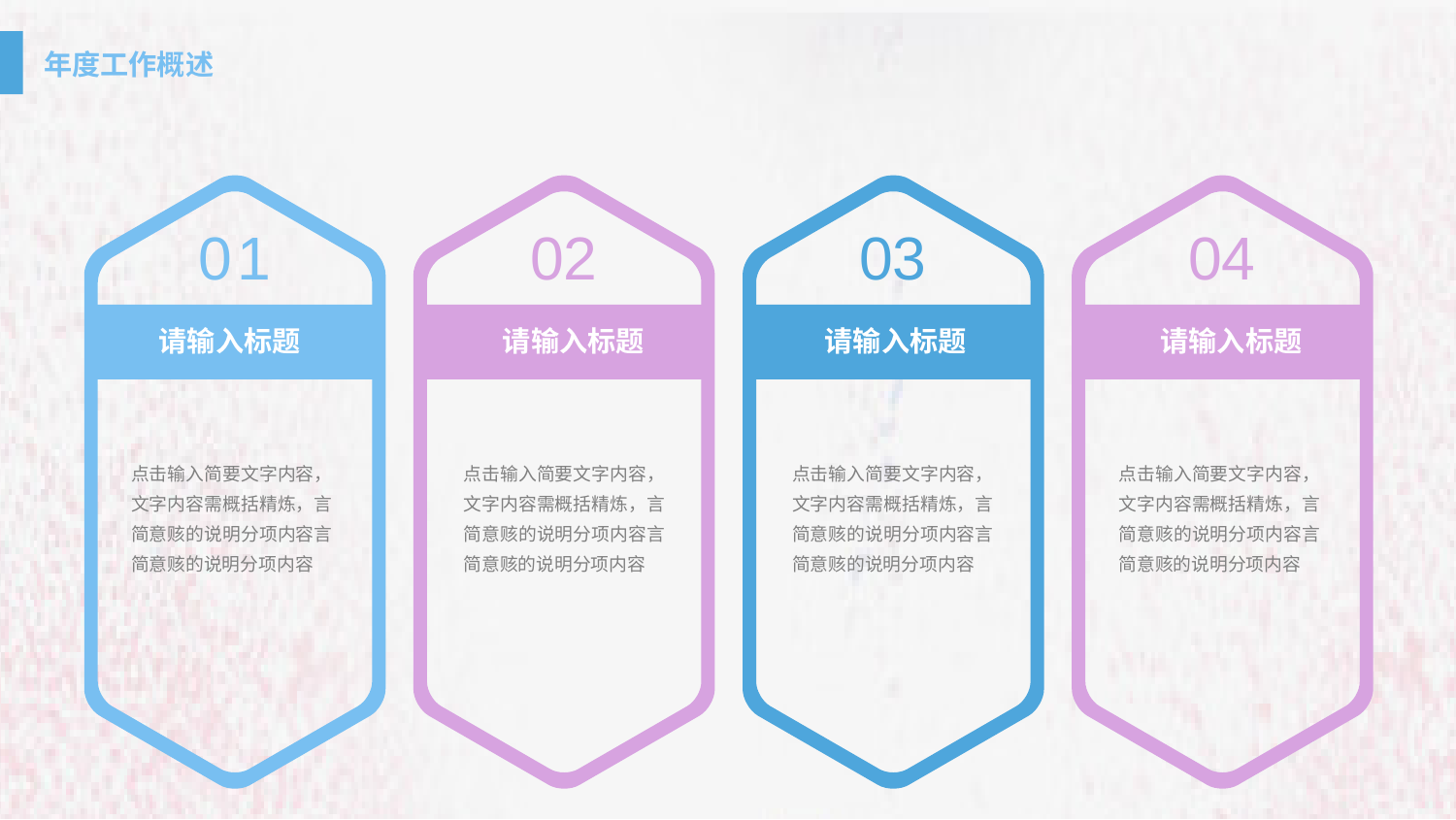

01
02
03
04

请输入标题
请输入标题
请输入标题
请输入标题
点击输入简要文字内容，文字内容需概括精炼，言简意赅的说明分项内容言简意赅的说明分项内容
点击输入简要文字内容，文字内容需概括精炼，言简意赅的说明分项内容言简意赅的说明分项内容
点击输入简要文字内容，文字内容需概括精炼，言简意赅的说明分项内容言简意赅的说明分项内容
点击输入简要文字内容，文字内容需概括精炼，言简意赅的说明分项内容言简意赅的说明分项内容